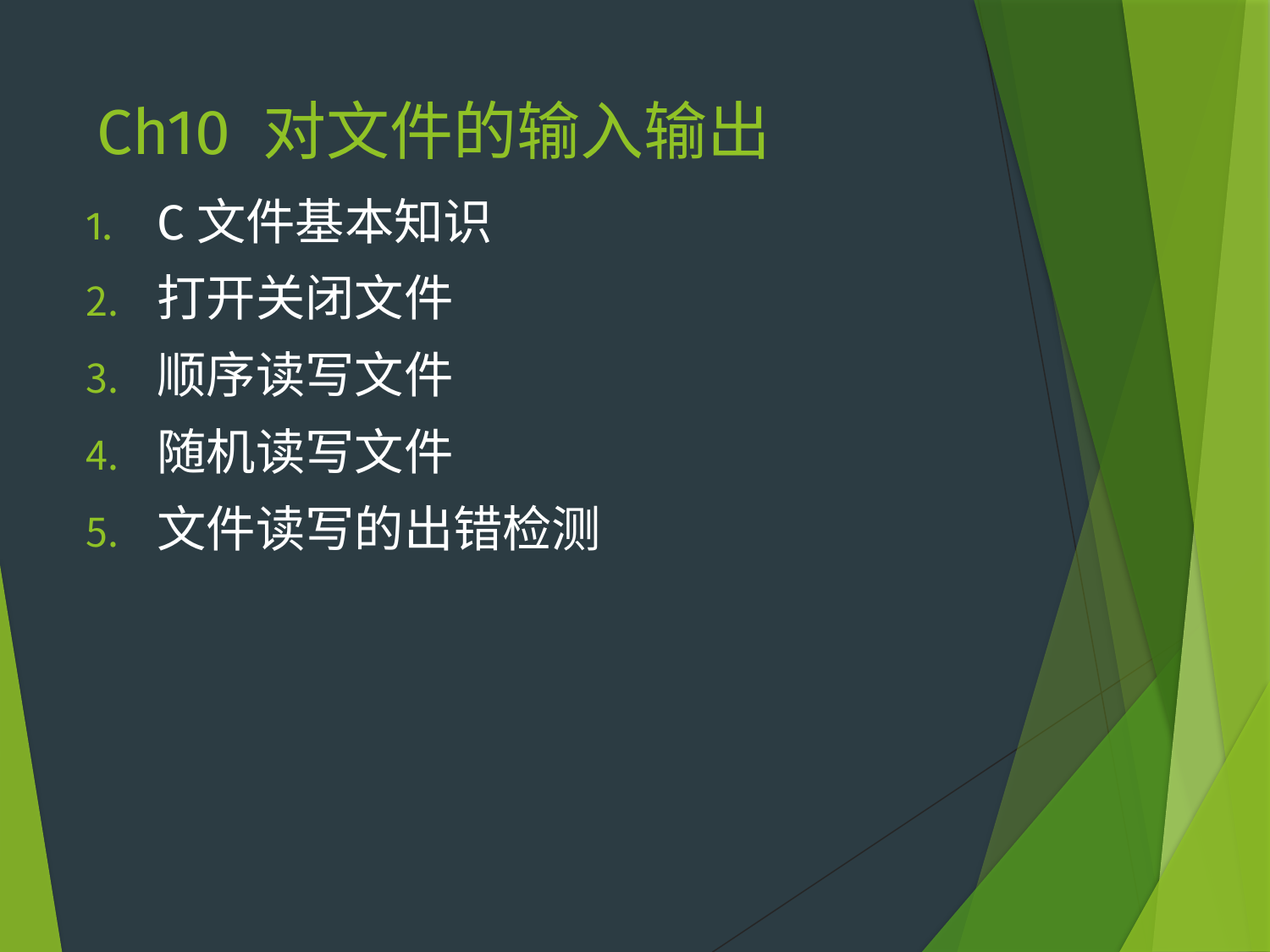

# Ch10 对文件的输入输出
C文件基本知识
打开关闭文件
顺序读写文件
随机读写文件
文件读写的出错检测